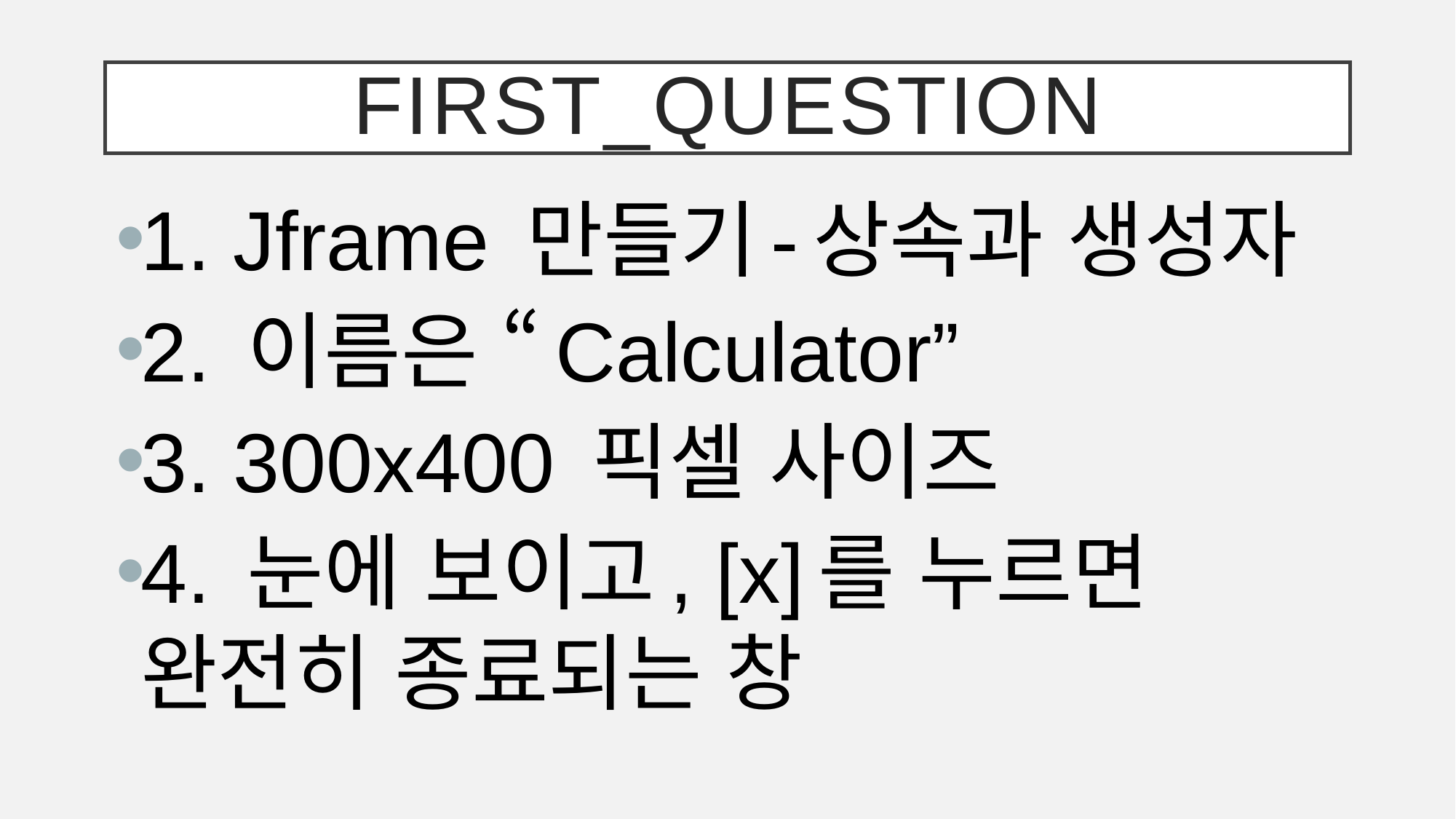

# First_Question
1. Jframe 만들기-상속과 생성자
2. 이름은 “Calculator”
3. 300x400 픽셀 사이즈
4. 눈에 보이고, [x]를 누르면 완전히 종료되는 창